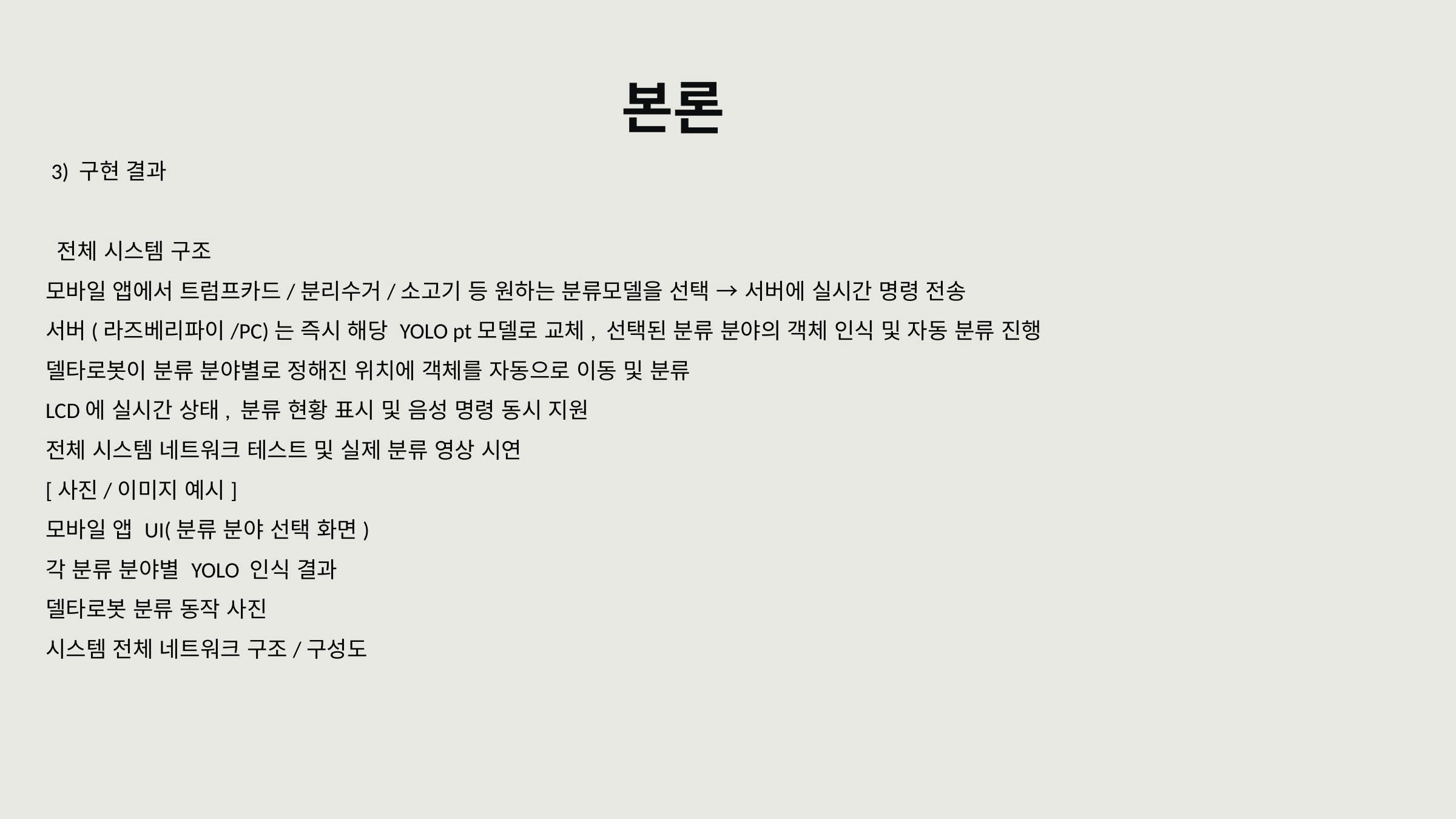

본론
 3) 구현 결과

 전체 시스템 구조
모바일 앱에서 트럼프카드/분리수거/소고기 등 원하는 분류모델을 선택 → 서버에 실시간 명령 전송
서버(라즈베리파이/PC)는 즉시 해당 YOLO pt모델로 교체, 선택된 분류 분야의 객체 인식 및 자동 분류 진행
델타로봇이 분류 분야별로 정해진 위치에 객체를 자동으로 이동 및 분류
LCD에 실시간 상태, 분류 현황 표시 및 음성 명령 동시 지원
전체 시스템 네트워크 테스트 및 실제 분류 영상 시연
[사진/이미지 예시]
모바일 앱 UI(분류 분야 선택 화면)
각 분류 분야별 YOLO 인식 결과
델타로봇 분류 동작 사진
시스템 전체 네트워크 구조/구성도